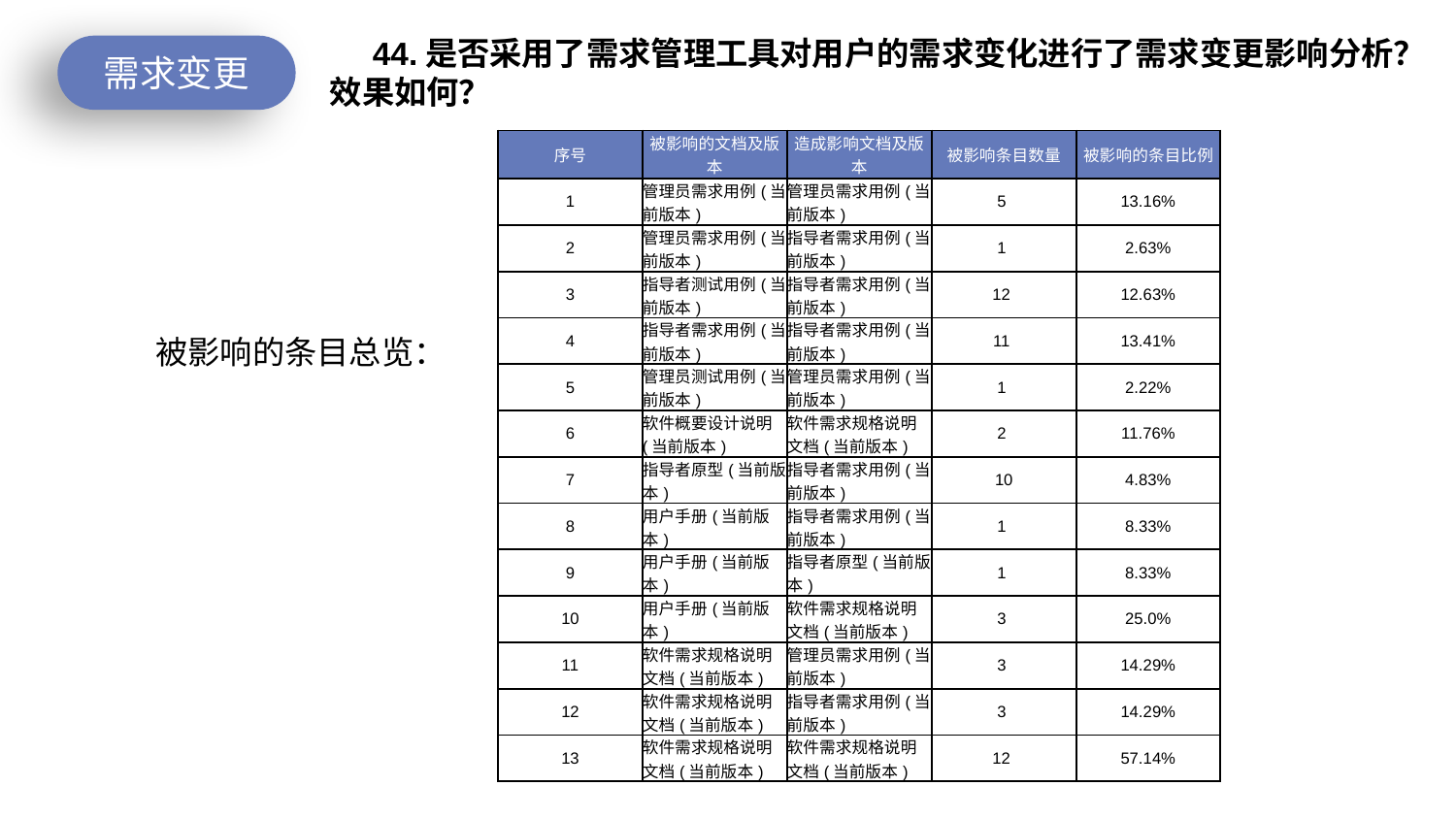

44.是否采用了需求管理工具对用户的需求变化进行了需求变更影响分析？效果如何？
需求变更
| 序号 | 被影响的文档及版本 | 造成影响文档及版本 | 被影响条目数量 | 被影响的条目比例 |
| --- | --- | --- | --- | --- |
| 1 | 管理员需求用例(当前版本) | 管理员需求用例(当前版本) | 5 | 13.16% |
| 2 | 管理员需求用例(当前版本) | 指导者需求用例(当前版本) | 1 | 2.63% |
| 3 | 指导者测试用例(当前版本) | 指导者需求用例(当前版本) | 12 | 12.63% |
| 4 | 指导者需求用例(当前版本) | 指导者需求用例(当前版本) | 11 | 13.41% |
| 5 | 管理员测试用例(当前版本) | 管理员需求用例(当前版本) | 1 | 2.22% |
| 6 | 软件概要设计说明(当前版本) | 软件需求规格说明文档(当前版本) | 2 | 11.76% |
| 7 | 指导者原型(当前版本) | 指导者需求用例(当前版本) | 10 | 4.83% |
| 8 | 用户手册(当前版本) | 指导者需求用例(当前版本) | 1 | 8.33% |
| 9 | 用户手册(当前版本) | 指导者原型(当前版本) | 1 | 8.33% |
| 10 | 用户手册(当前版本) | 软件需求规格说明文档(当前版本) | 3 | 25.0% |
| 11 | 软件需求规格说明文档(当前版本) | 管理员需求用例(当前版本) | 3 | 14.29% |
| 12 | 软件需求规格说明文档(当前版本) | 指导者需求用例(当前版本) | 3 | 14.29% |
| 13 | 软件需求规格说明文档(当前版本) | 软件需求规格说明文档(当前版本) | 12 | 57.14% |
被影响的条目总览：